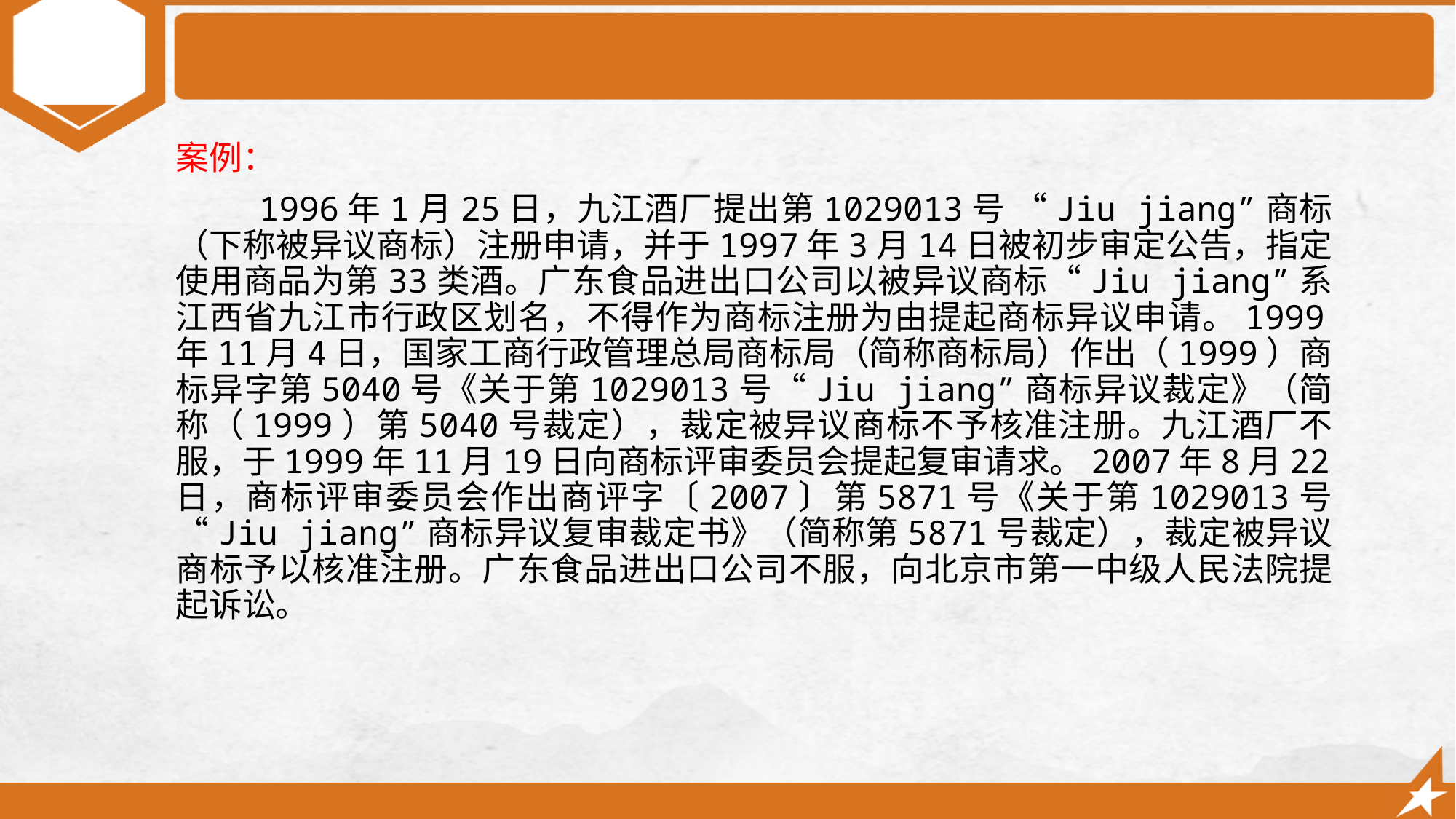

案例：
    1996年1月25日，九江酒厂提出第1029013号 “Jiu jiang”商标（下称被异议商标）注册申请，并于1997年3月14日被初步审定公告，指定使用商品为第33类酒。广东食品进出口公司以被异议商标“Jiu jiang”系江西省九江市行政区划名，不得作为商标注册为由提起商标异议申请。1999年11月4日，国家工商行政管理总局商标局（简称商标局）作出（1999）商标异字第5040号《关于第1029013号“Jiu jiang”商标异议裁定》（简称（1999）第5040号裁定），裁定被异议商标不予核准注册。九江酒厂不服，于1999年11月19日向商标评审委员会提起复审请求。2007年8月22日，商标评审委员会作出商评字〔2007〕第5871号《关于第1029013号“Jiu jiang”商标异议复审裁定书》（简称第5871号裁定），裁定被异议商标予以核准注册。广东食品进出口公司不服，向北京市第一中级人民法院提起诉讼。